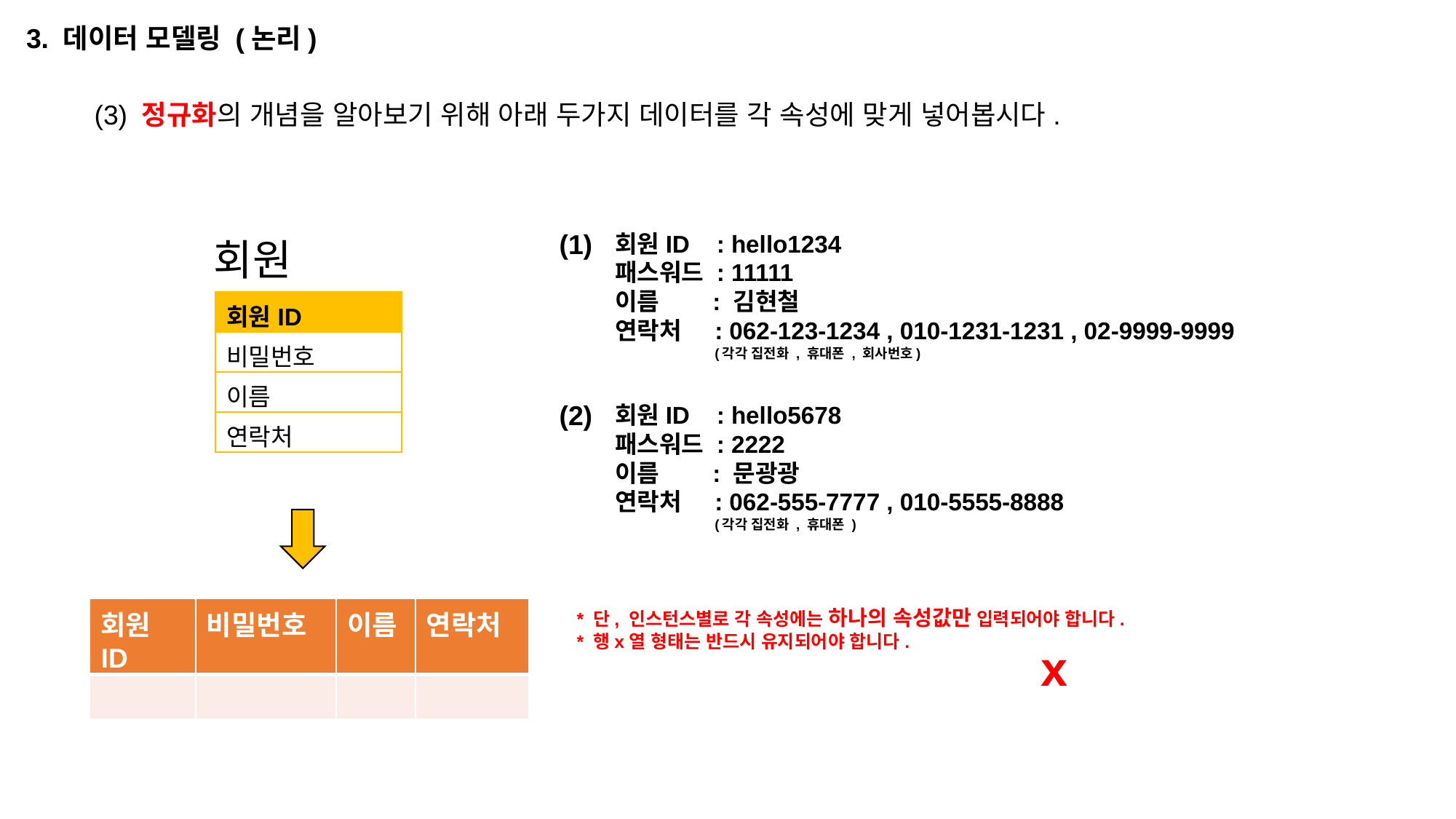

3. 데이터 모델링 (논리)
(3) 정규화의 개념을 알아보기 위해 아래 두가지 데이터를 각 속성에 맞게 넣어봅시다.
(1)
회원ID    : hello1234
패스워드 : 11111
이름       : 김현철
연락처    : 062-123-1234 , 010-1231-1231 , 02-9999-9999
                          (각각 집전화 , 휴대폰 , 회사번호)
회원
| 회원ID |
| --- |
| 비밀번호 |
| 이름 |
| 연락처 |
(2)
회원ID    : hello5678
패스워드 : 2222
이름       : 문광광
연락처    : 062-555-7777 , 010-5555-8888
                          (각각 집전화 , 휴대폰 )

| 회원ID | 비밀번호 | 이름 | 연락처 |
| --- | --- | --- | --- |
|  |  |  |  |
* 단, 인스턴스별로 각 속성에는 하나의 속성값만 입력되어야 합니다.
* 행x열 형태는 반드시 유지되어야 합니다.
x